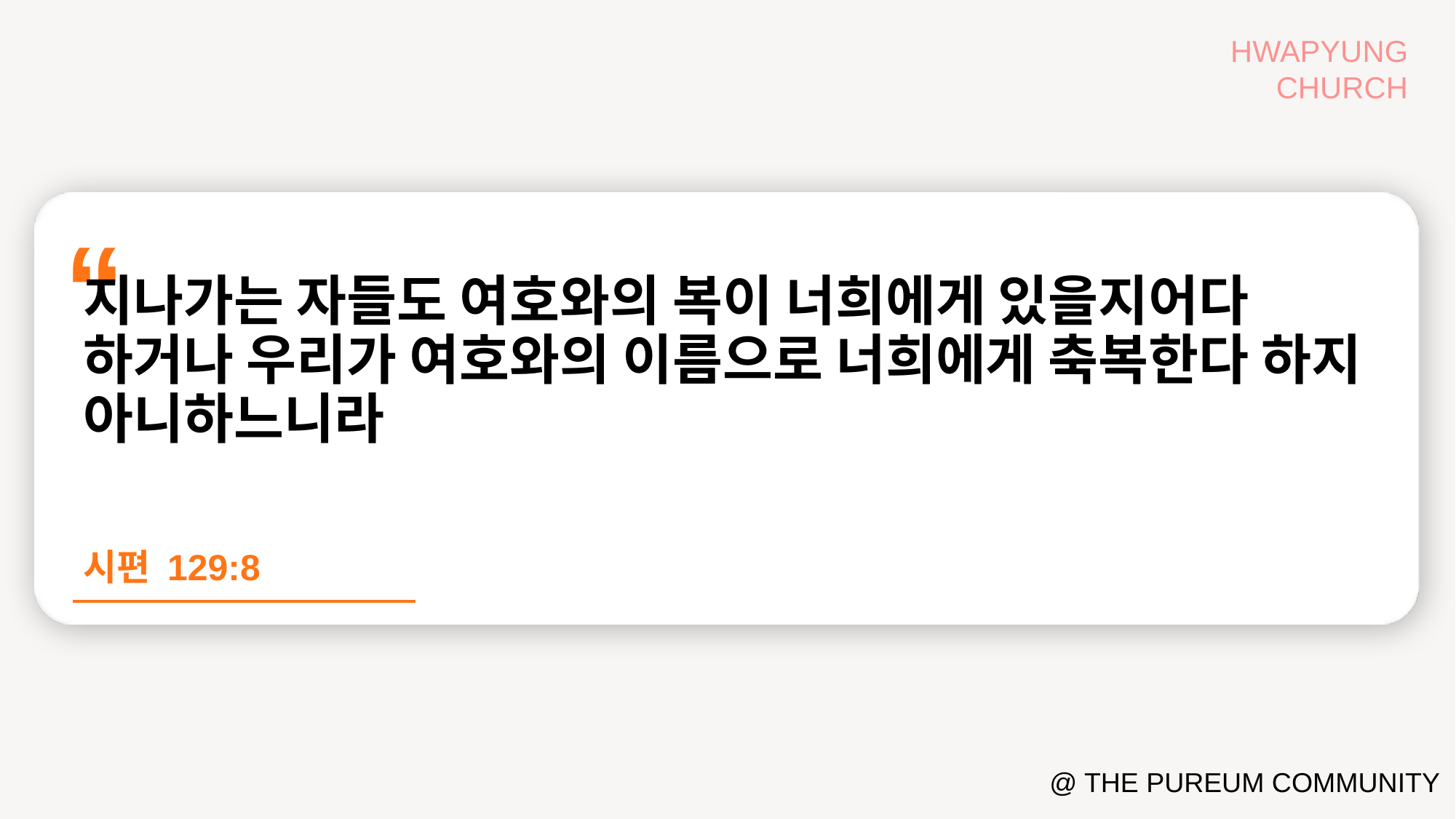

지나가는 자들도 여호와의 복이 너희에게 있을지어다 하거나 우리가 여호와의 이름으로 너희에게 축복한다 하지 아니하느니라
시편 129:8